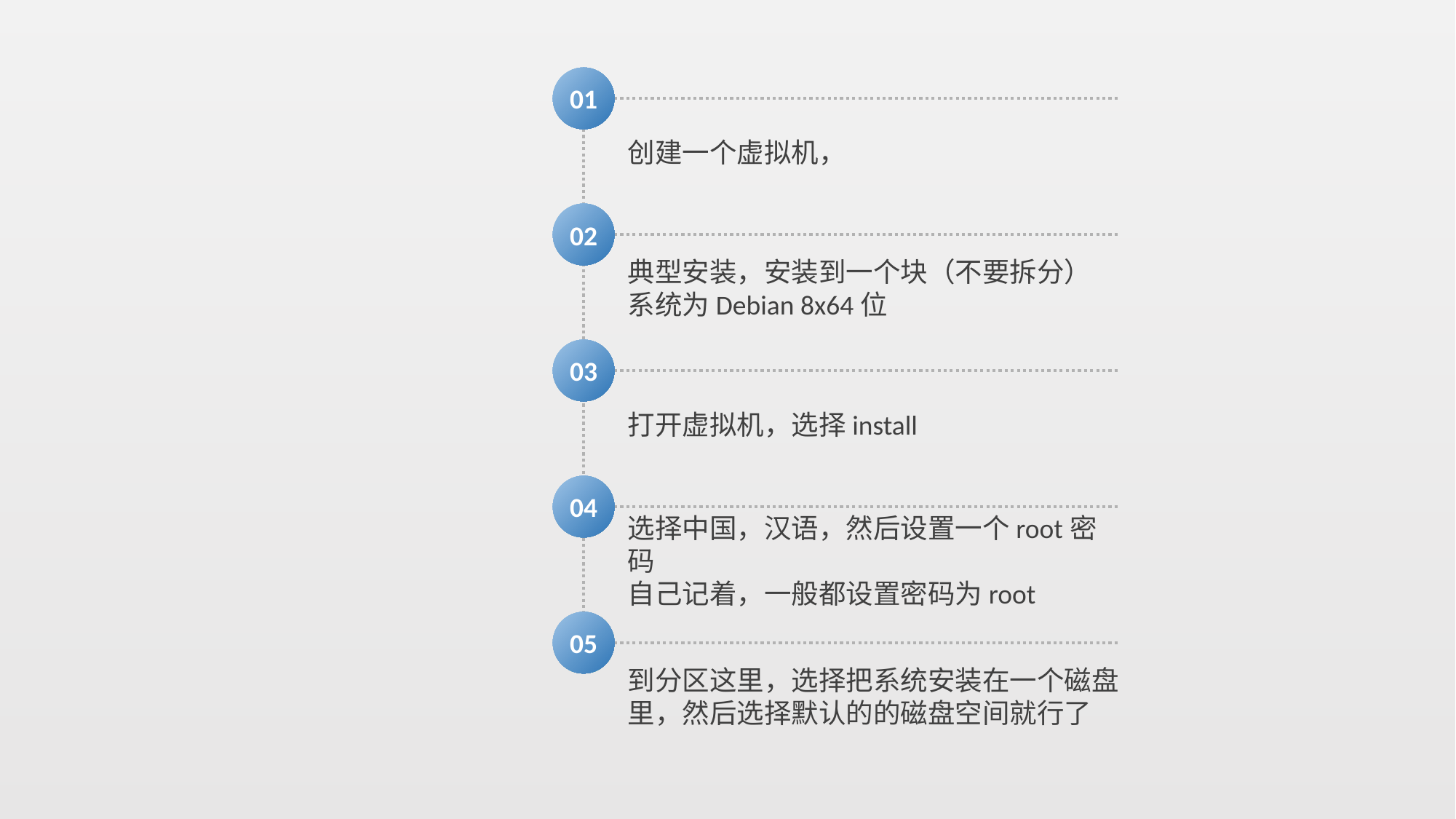

01
创建一个虚拟机，
02
典型安装，安装到一个块（不要拆分） 系统为Debian 8x64位
03
打开虚拟机，选择install
04
选择中国，汉语，然后设置一个root密码
自己记着，一般都设置密码为root
05
到分区这里，选择把系统安装在一个磁盘里，然后选择默认的的磁盘空间就行了